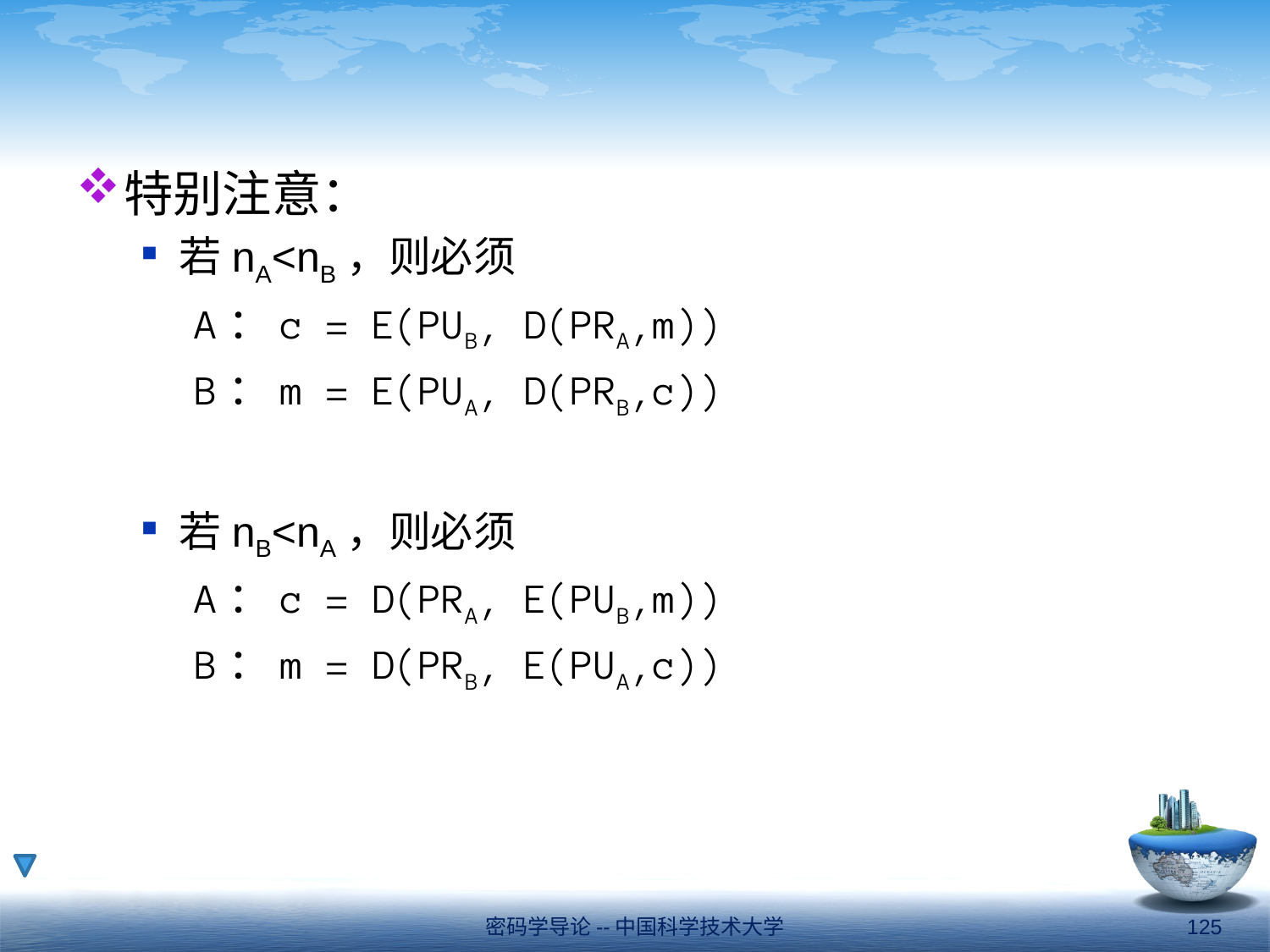

#
特别注意：
若nA<nB，则必须
A：c = E(PUB, D(PRA,m))
B：m = E(PUA, D(PRB,c))

若nB<nA，则必须
A：c = D(PRA, E(PUB,m))
B：m = D(PRB, E(PUA,c))

密码学导论--中国科学技术大学
125